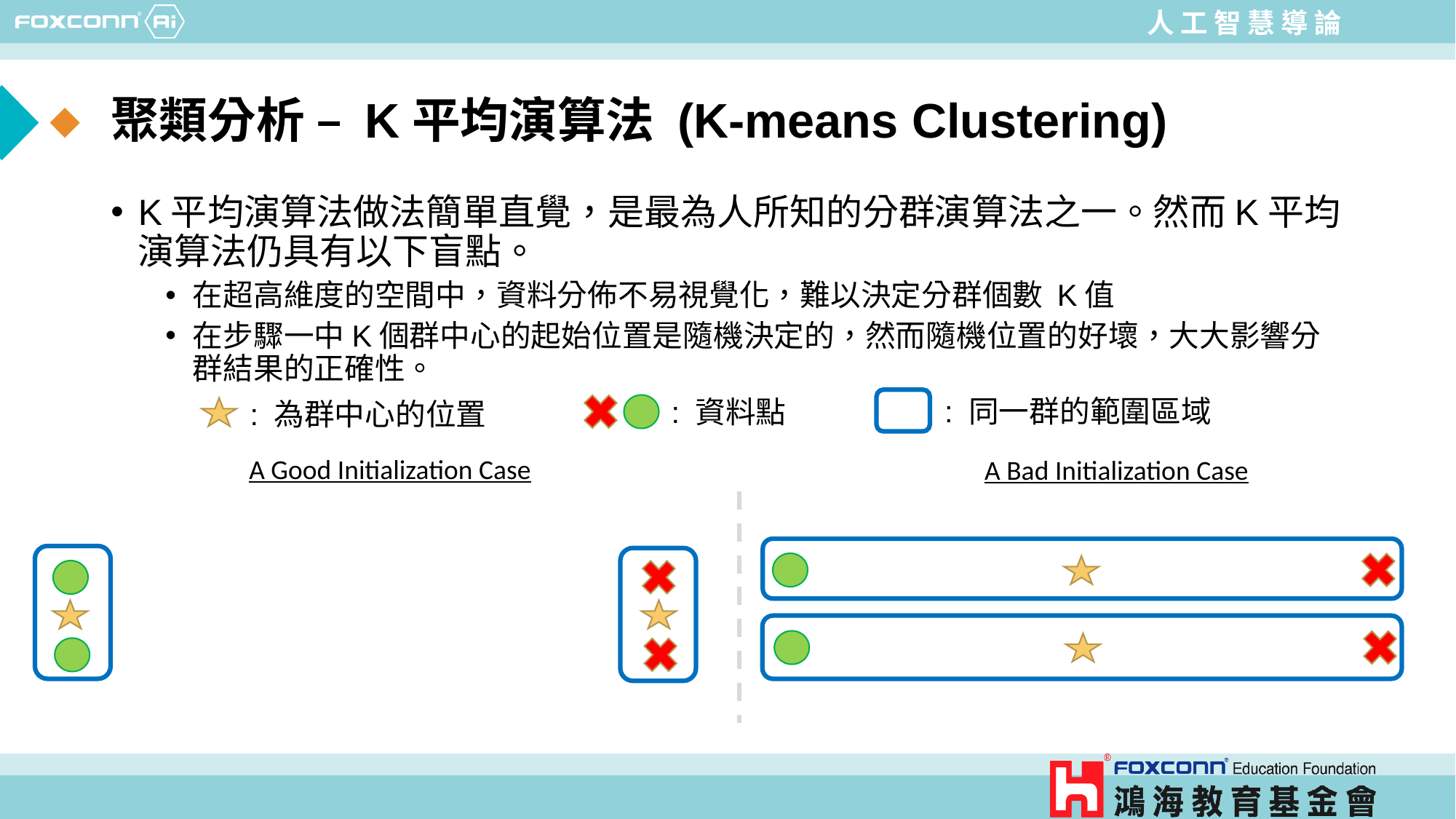

# 聚類分析 – K平均演算法 (K-means Clustering)
K平均演算法做法簡單直覺，是最為人所知的分群演算法之一。然而K平均演算法仍具有以下盲點。
在超高維度的空間中，資料分佈不易視覺化，難以決定分群個數 K值
在步驟一中K個群中心的起始位置是隨機決定的，然而隨機位置的好壞，大大影響分群結果的正確性。
: 同一群的範圍區域
: 資料點

: 為群中心的位置

A Good Initialization Case
A Bad Initialization Case